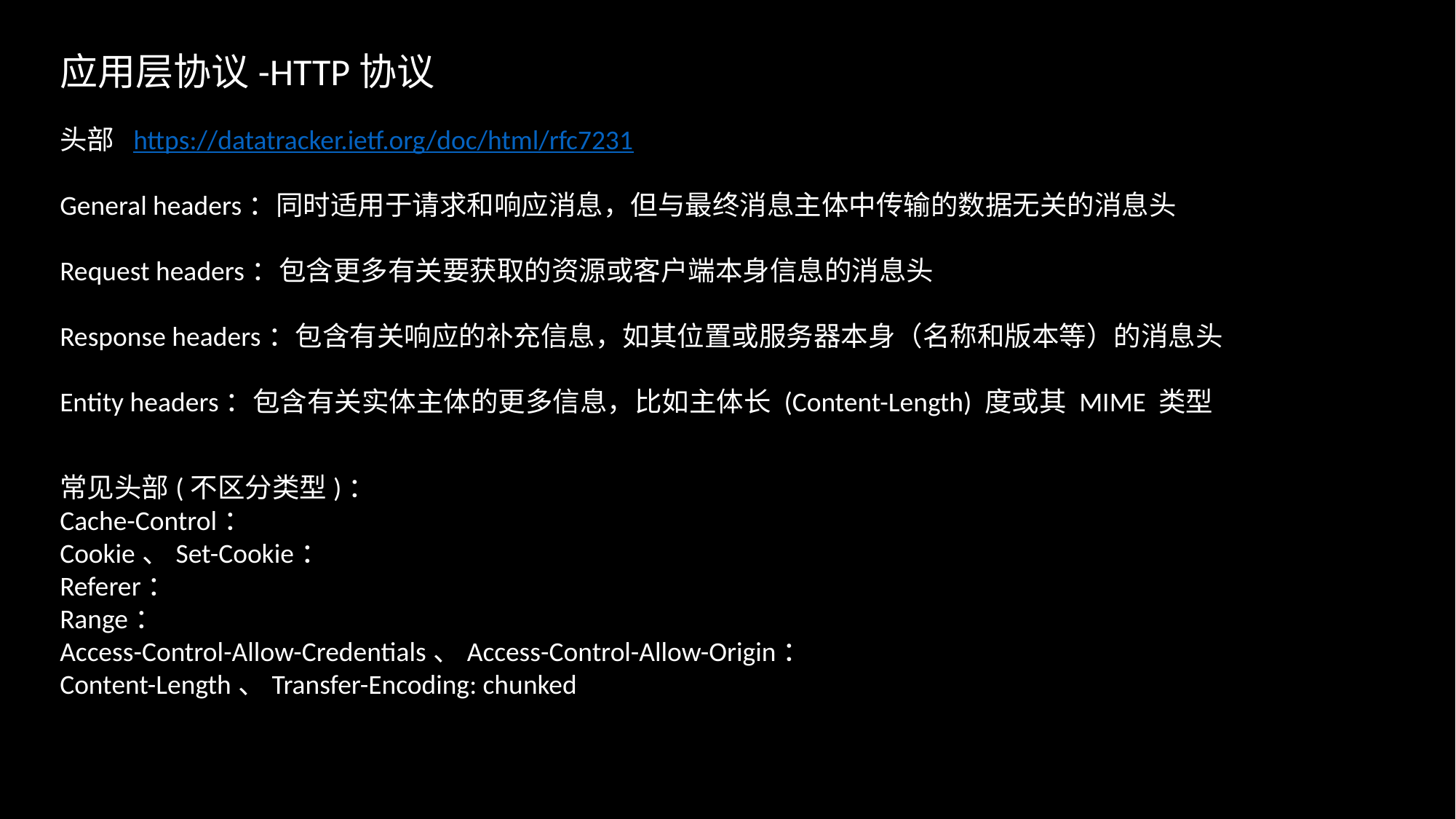

应用层协议-HTTP协议
头部  https://datatracker.ietf.org/doc/html/rfc7231

General headers：同时适用于请求和响应消息，但与最终消息主体中传输的数据无关的消息头

Request headers：包含更多有关要获取的资源或客户端本身信息的消息头

Response headers：包含有关响应的补充信息，如其位置或服务器本身（名称和版本等）的消息头

Entity headers：包含有关实体主体的更多信息，比如主体长 (Content-Length) 度或其 MIME 类型

常见头部(不区分类型)：
Cache-Control：
Cookie、Set-Cookie：
Referer：
Range：
Access-Control-Allow-Credentials、Access-Control-Allow-Origin：
Content-Length、Transfer-Encoding: chunked